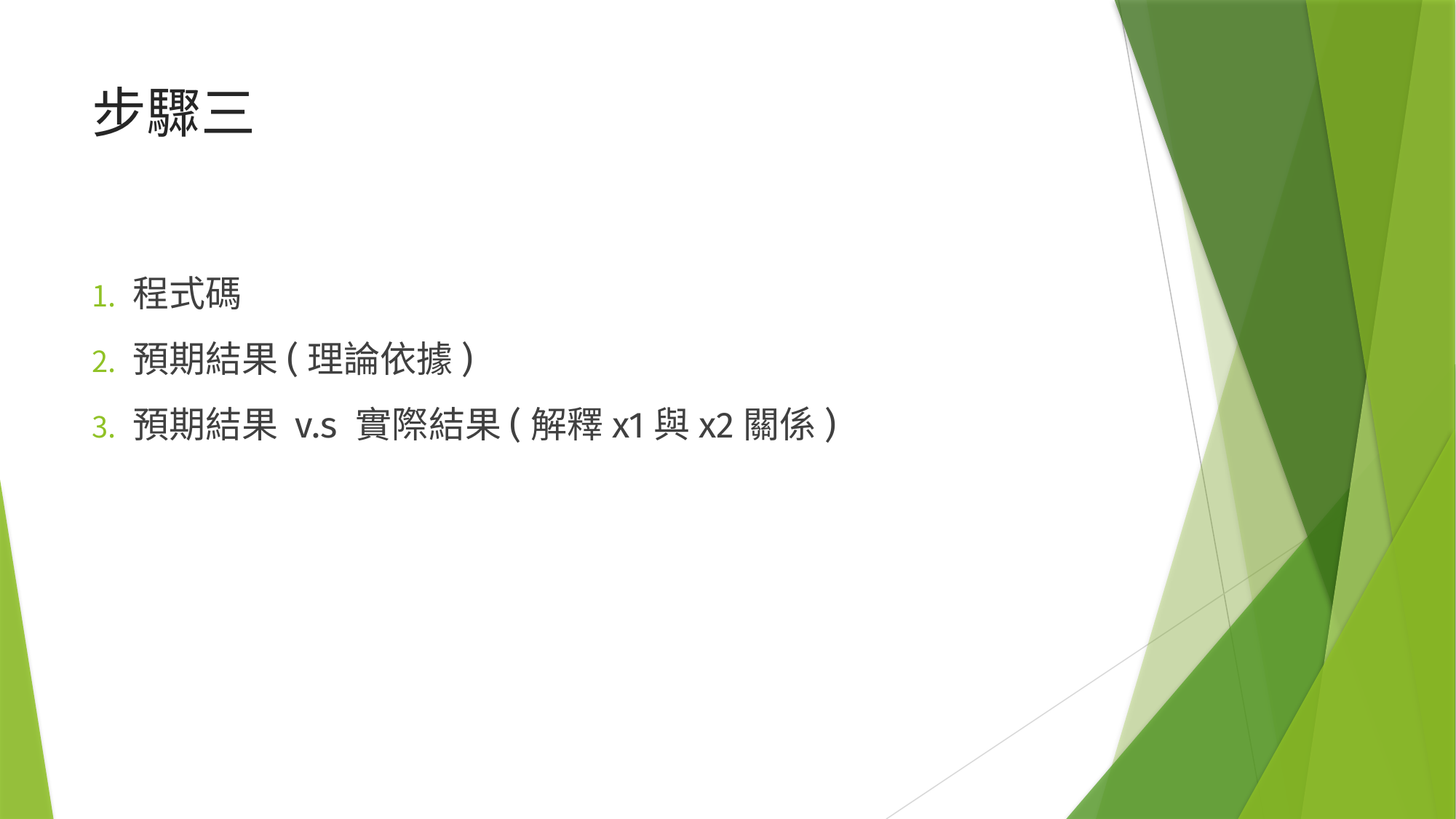

# 步驟三
程式碼
預期結果(理論依據)
預期結果 v.s 實際結果(解釋x1與x2關係)